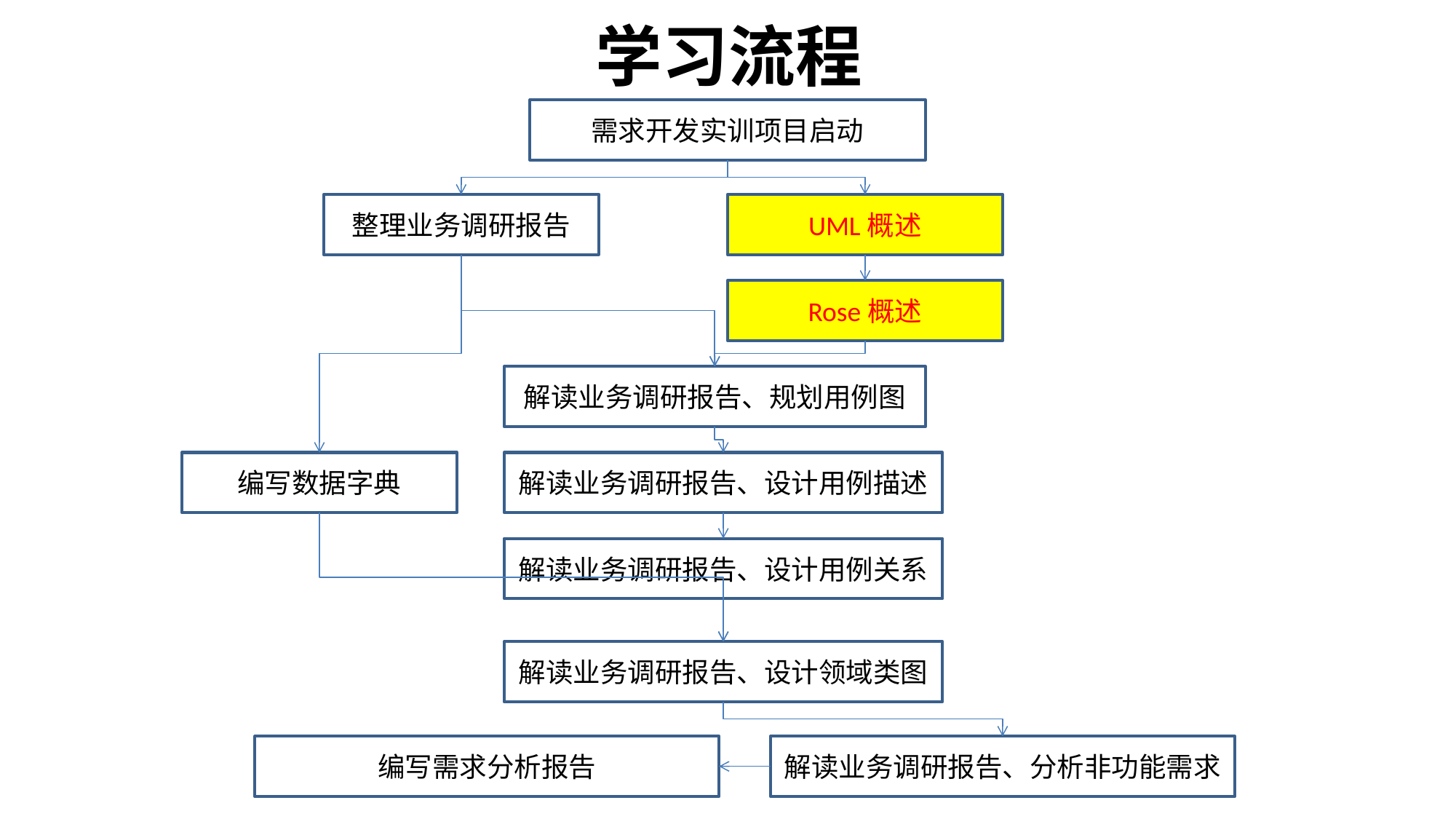

# 学习流程
需求开发实训项目启动
整理业务调研报告
UML概述
Rose概述
解读业务调研报告、规划用例图
编写数据字典
解读业务调研报告、设计用例描述
解读业务调研报告、设计用例关系
解读业务调研报告、设计领域类图
编写需求分析报告
解读业务调研报告、分析非功能需求